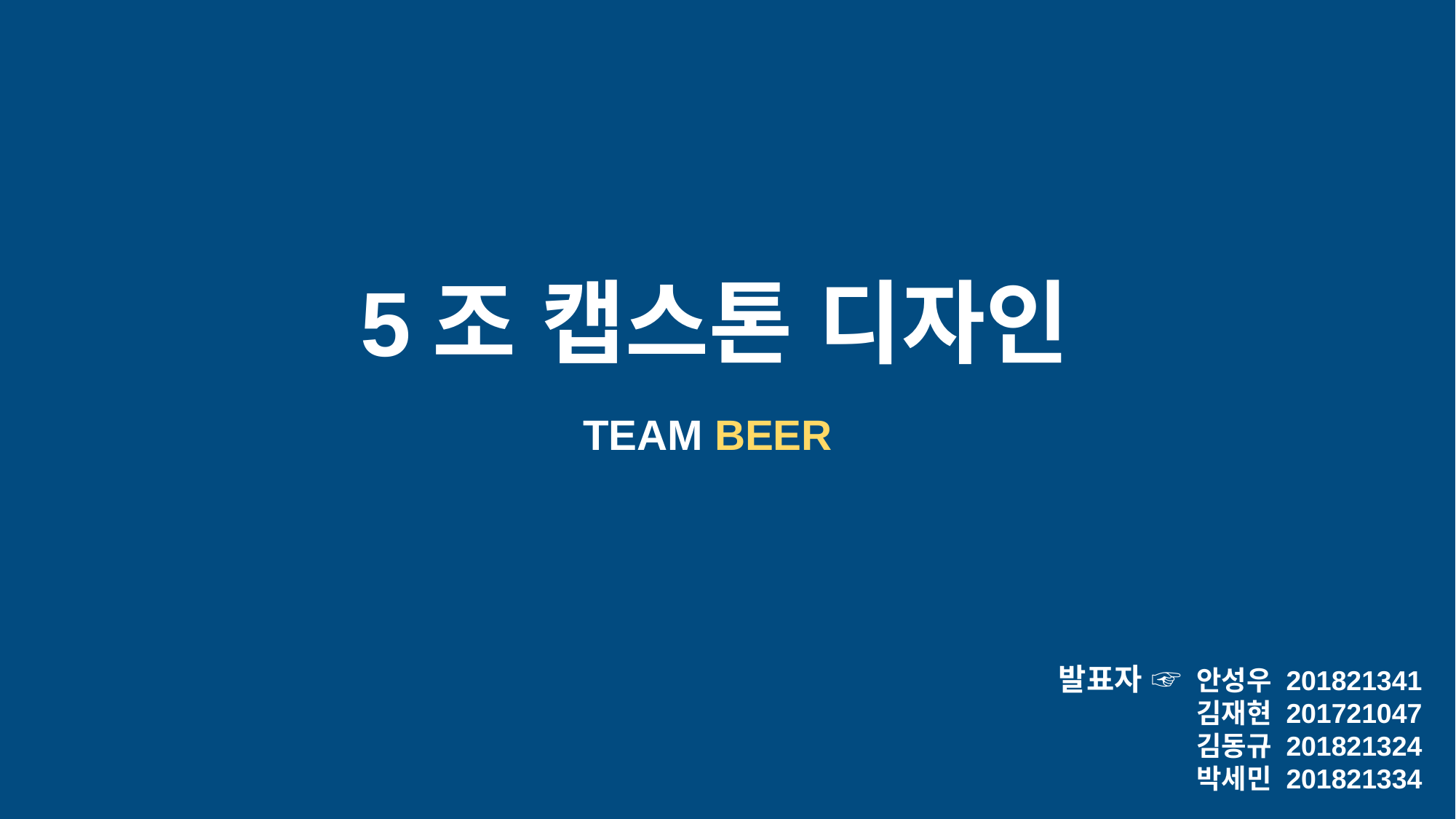

# 5조 캡스톤 디자인
TEAM BEER
발표자 ☞
안성우 201821341
김재현 201721047
김동규 201821324
박세민 201821334